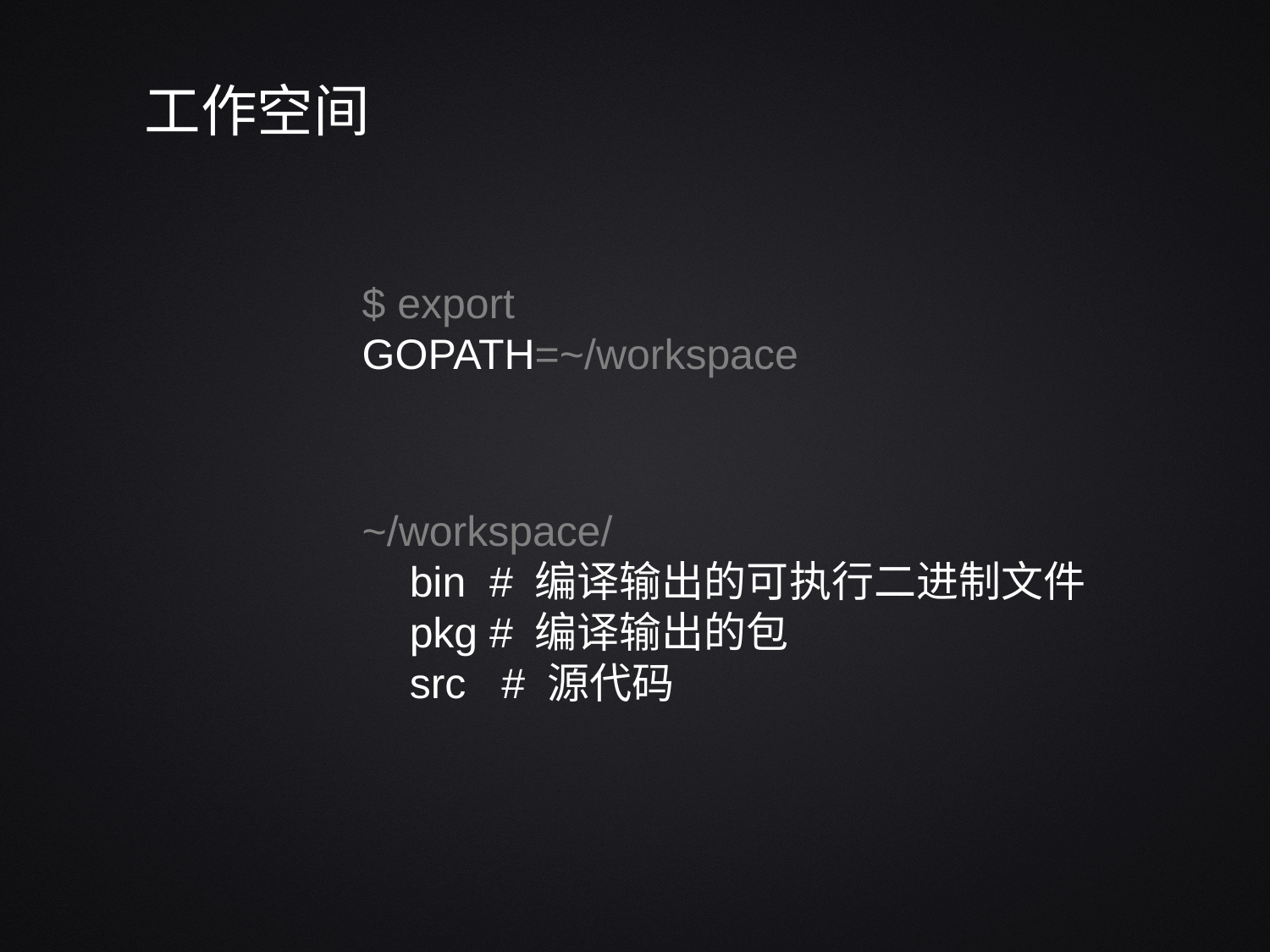

工作空间
$ export GOPATH=~/workspace
~/workspace/
    bin  # 编译输出的可执行二进制文件
    pkg # 编译输出的包
    src   # 源代码